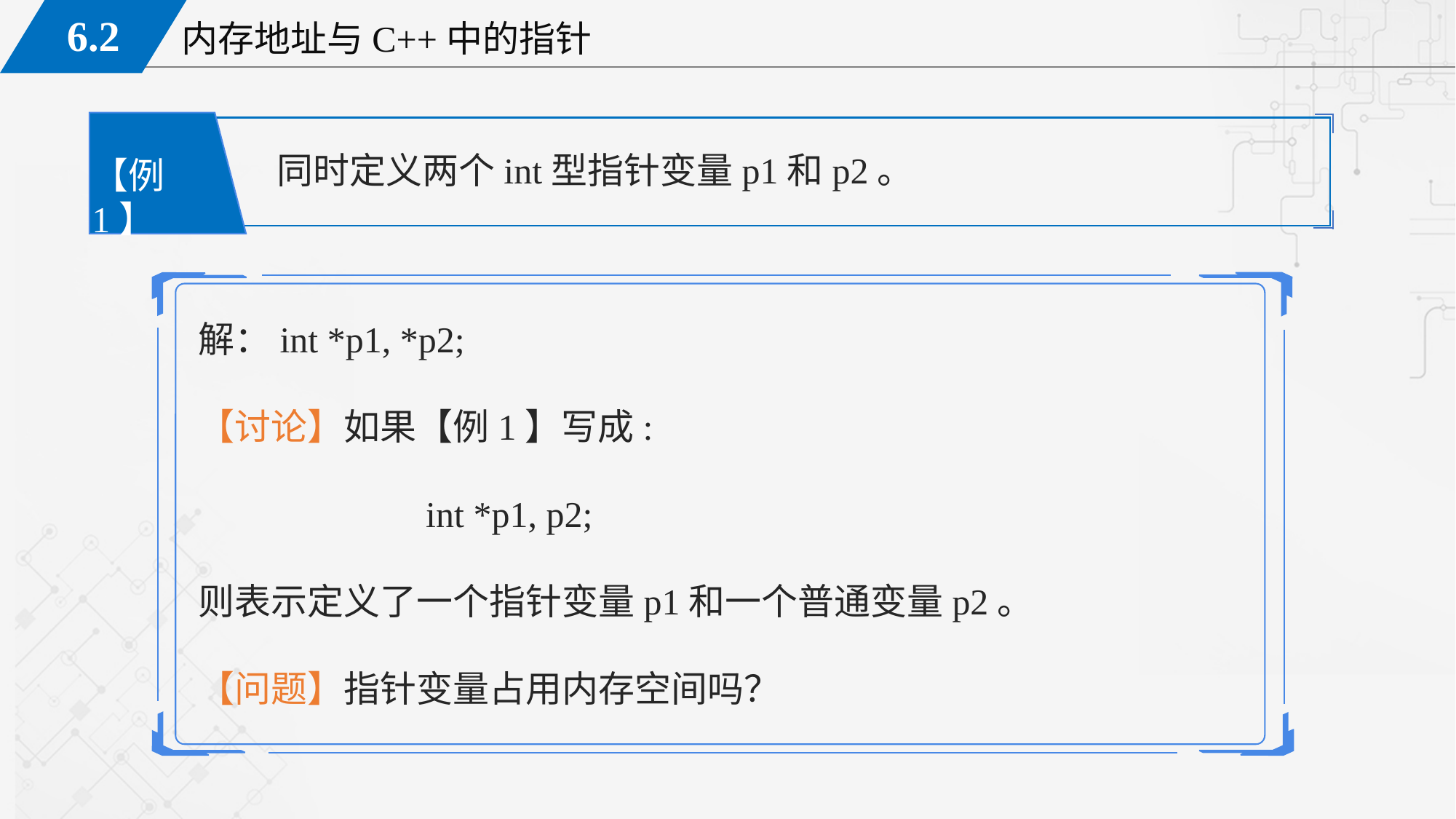

同时定义两个int型指针变量p1和p2。

【例1】

解：int *p1, *p2;

【讨论】如果【例1】写成:

	             int *p1, p2;

则表示定义了一个指针变量p1和一个普通变量p2。

【问题】指针变量占用内存空间吗？